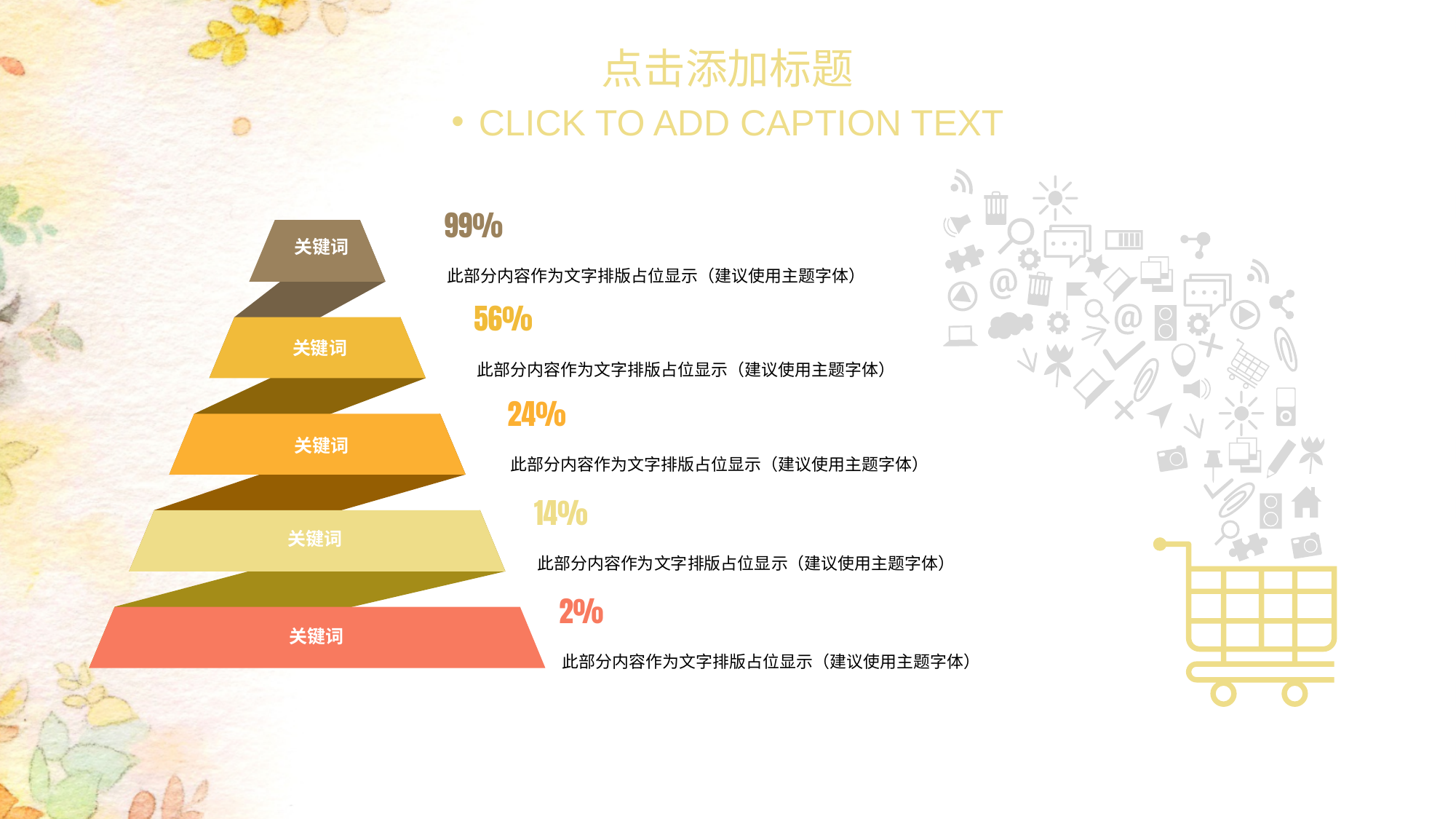

点击添加标题
CLICK TO ADD CAPTION TEXT

99%

关键词
关键词
关键词
关键词
关键词

此部分内容作为文字排版占位显示（建议使用主题字体）

56%

此部分内容作为文字排版占位显示（建议使用主题字体）

24%

此部分内容作为文字排版占位显示（建议使用主题字体）

14%

此部分内容作为文字排版占位显示（建议使用主题字体）
2%
此部分内容作为文字排版占位显示（建议使用主题字体）